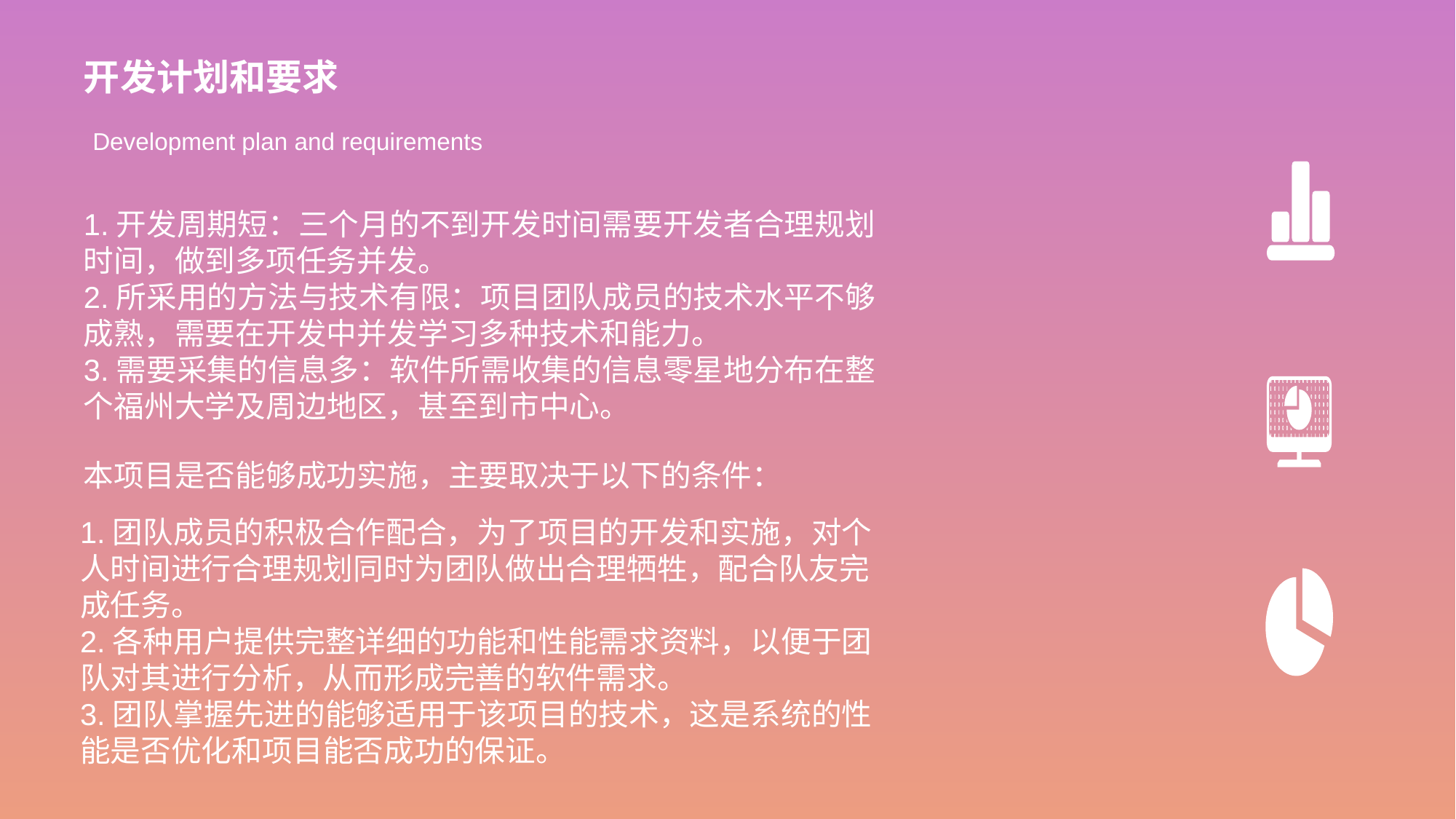

开发计划和要求
Development plan and requirements

1.开发周期短：三个月的不到开发时间需要开发者合理规划时间，做到多项任务并发。
2.所采用的方法与技术有限：项目团队成员的技术水平不够成熟，需要在开发中并发学习多种技术和能力。
3.需要采集的信息多：软件所需收集的信息零星地分布在整个福州大学及周边地区，甚至到市中心。

本项目是否能够成功实施，主要取决于以下的条件：
1.团队成员的积极合作配合，为了项目的开发和实施，对个人时间进行合理规划同时为团队做出合理牺牲，配合队友完成任务。
2.各种用户提供完整详细的功能和性能需求资料，以便于团队对其进行分析，从而形成完善的软件需求。
3.团队掌握先进的能够适用于该项目的技术，这是系统的性能是否优化和项目能否成功的保证。